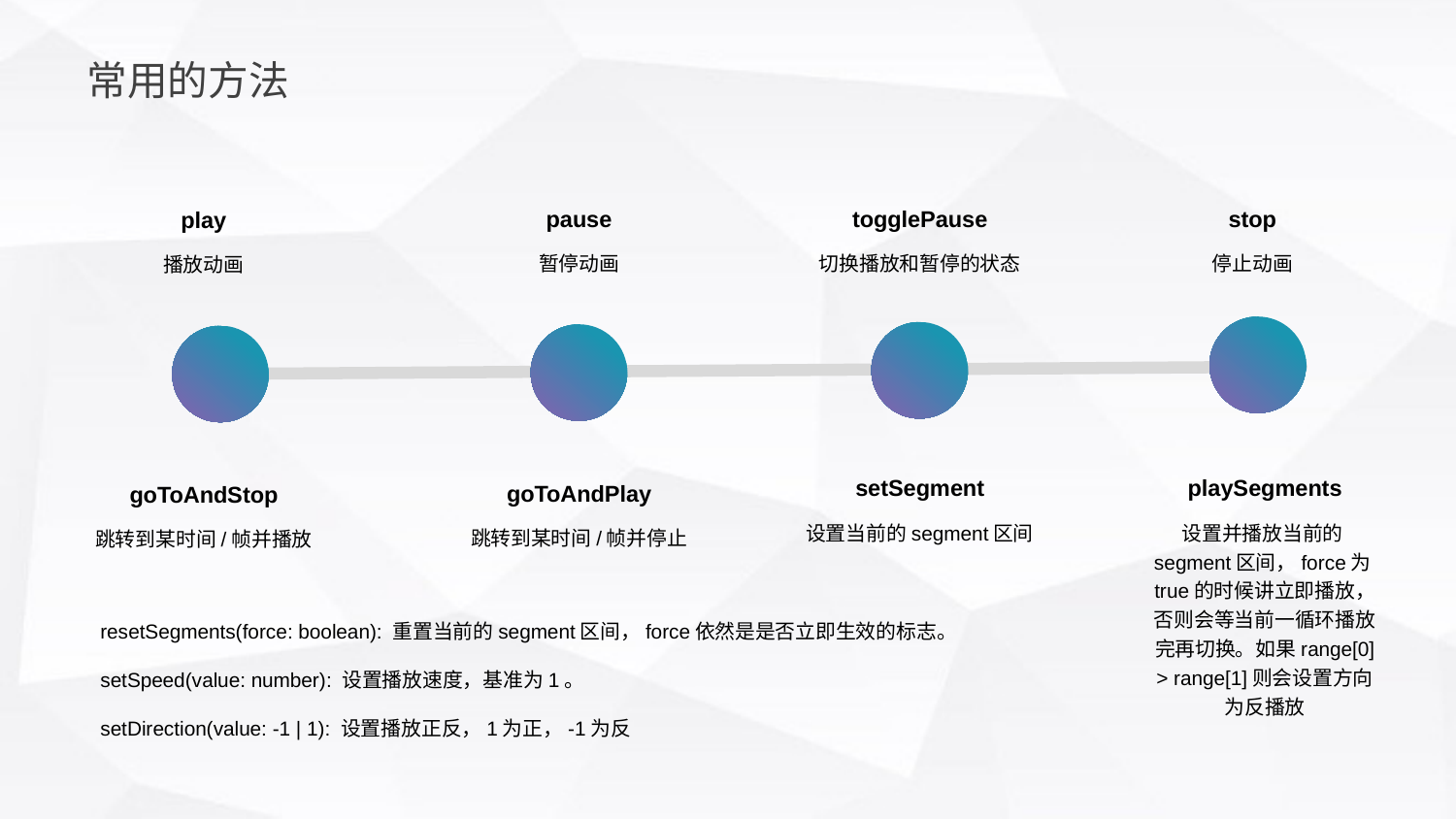

常用的方法
pause
暂停动画
togglePause
切换播放和暂停的状态
stop
停止动画
play
播放动画

setSegment
设置当前的segment区间
playSegments
设置并播放当前的segment区间，force为true的时候讲立即播放，否则会等当前一循环播放完再切换。如果range[0] > range[1]则会设置方向为反播放
goToAndPlay
跳转到某时间/帧并停止
goToAndStop
跳转到某时间/帧并播放
resetSegments(force: boolean): 重置当前的segment区间，force依然是是否立即生效的标志。

setSpeed(value: number): 设置播放速度，基准为1。

setDirection(value: -1 | 1): 设置播放正反，1为正，-1为反